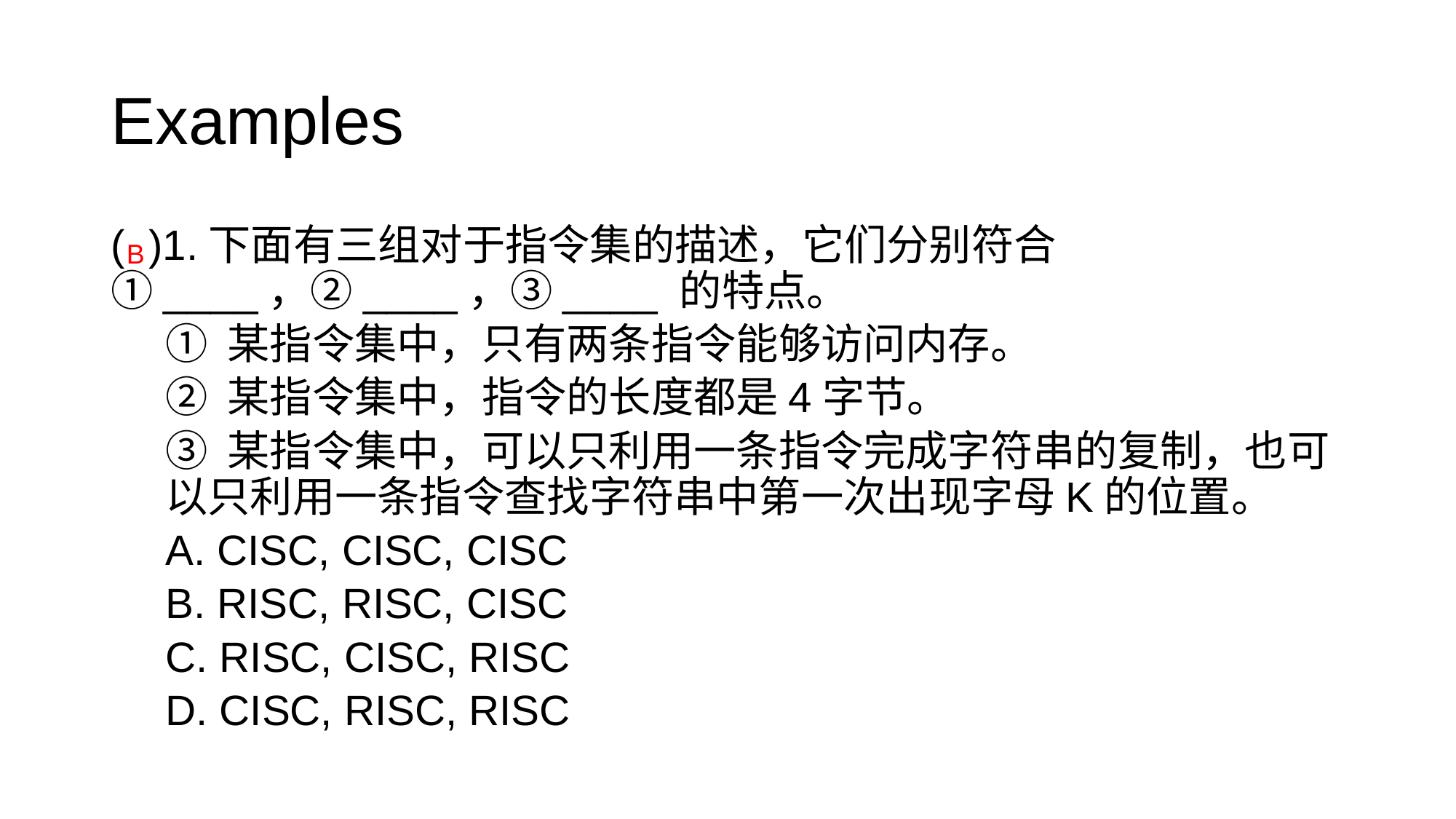

# Examples
(  )1.下面有三组对于指令集的描述，它们分别符合①____，②____，③____ 的特点。
① 某指令集中，只有两条指令能够访问内存。
② 某指令集中，指令的长度都是4字节。
③ 某指令集中，可以只利用一条指令完成字符串的复制，也可以只利用一条指令查找字符串中第一次出现字母K的位置。
A. CISC, CISC, CISC
B. RISC, RISC, CISC
C. RISC, CISC, RISC
D. CISC, RISC, RISC
B